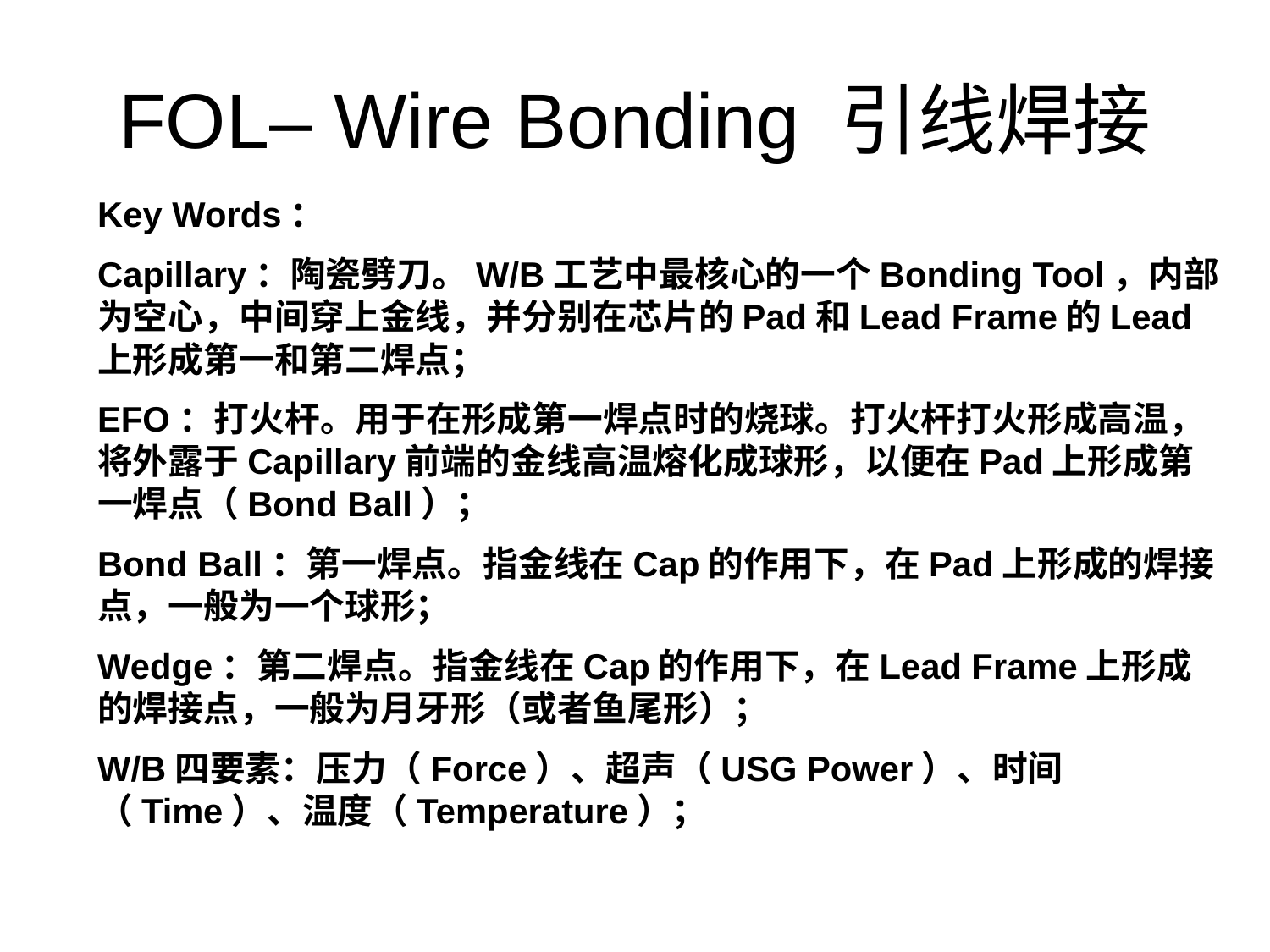

# FOL– Wire Bonding 引线焊接
Key Words：
Capillary：陶瓷劈刀。W/B工艺中最核心的一个Bonding Tool，内部为空心，中间穿上金线，并分别在芯片的Pad和Lead Frame的Lead上形成第一和第二焊点；
EFO：打火杆。用于在形成第一焊点时的烧球。打火杆打火形成高温，将外露于Capillary前端的金线高温熔化成球形，以便在Pad上形成第一焊点（Bond Ball）；
Bond Ball：第一焊点。指金线在Cap的作用下，在Pad上形成的焊接点，一般为一个球形；
Wedge：第二焊点。指金线在Cap的作用下，在Lead Frame上形成的焊接点，一般为月牙形（或者鱼尾形）；
W/B四要素：压力（Force）、超声（USG Power）、时间（Time）、温度（Temperature）；